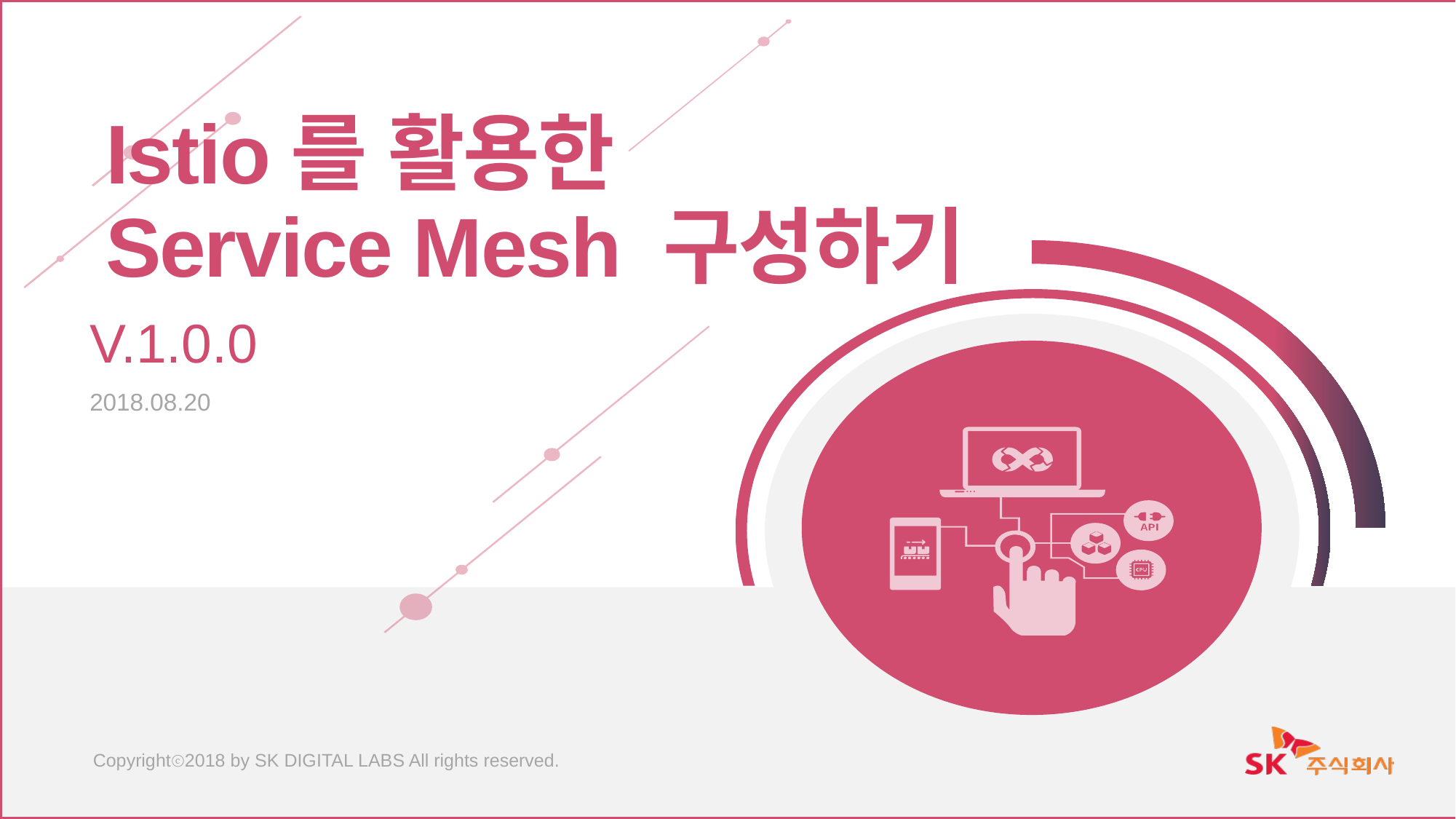

Istio를 활용한
Service Mesh 구성하기
V.1.0.0
2018.08.20